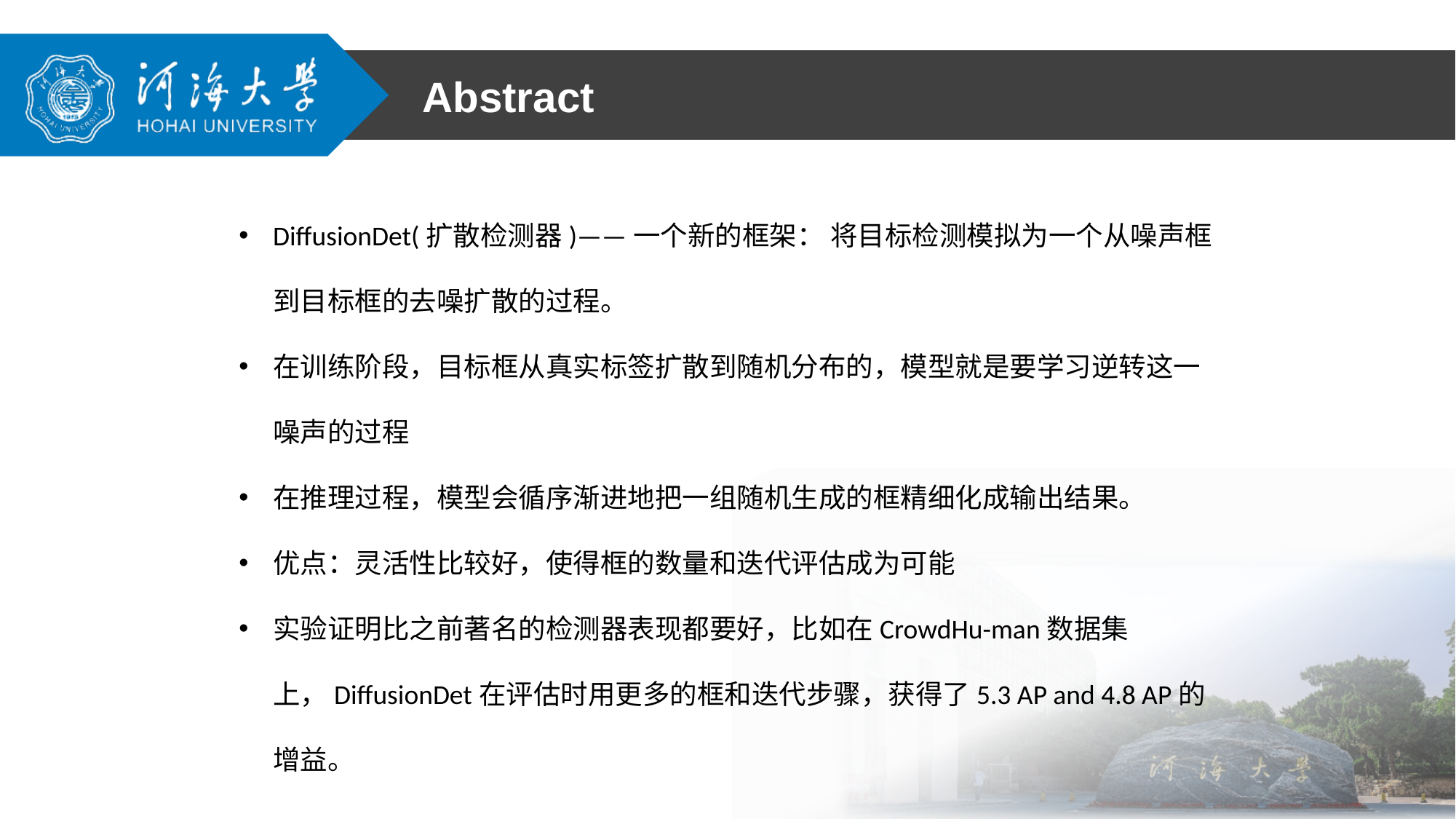

Abstract
DiffusionDet(扩散检测器)——一个新的框架： 将目标检测模拟为一个从噪声框到目标框的去噪扩散的过程。
在训练阶段，目标框从真实标签扩散到随机分布的，模型就是要学习逆转这一噪声的过程
在推理过程，模型会循序渐进地把一组随机生成的框精细化成输出结果。
优点：灵活性比较好，使得框的数量和迭代评估成为可能
实验证明比之前著名的检测器表现都要好，比如在CrowdHu-man数据集上，DiffusionDet在评估时用更多的框和迭代步骤，获得了5.3 AP and 4.8 AP的增益。